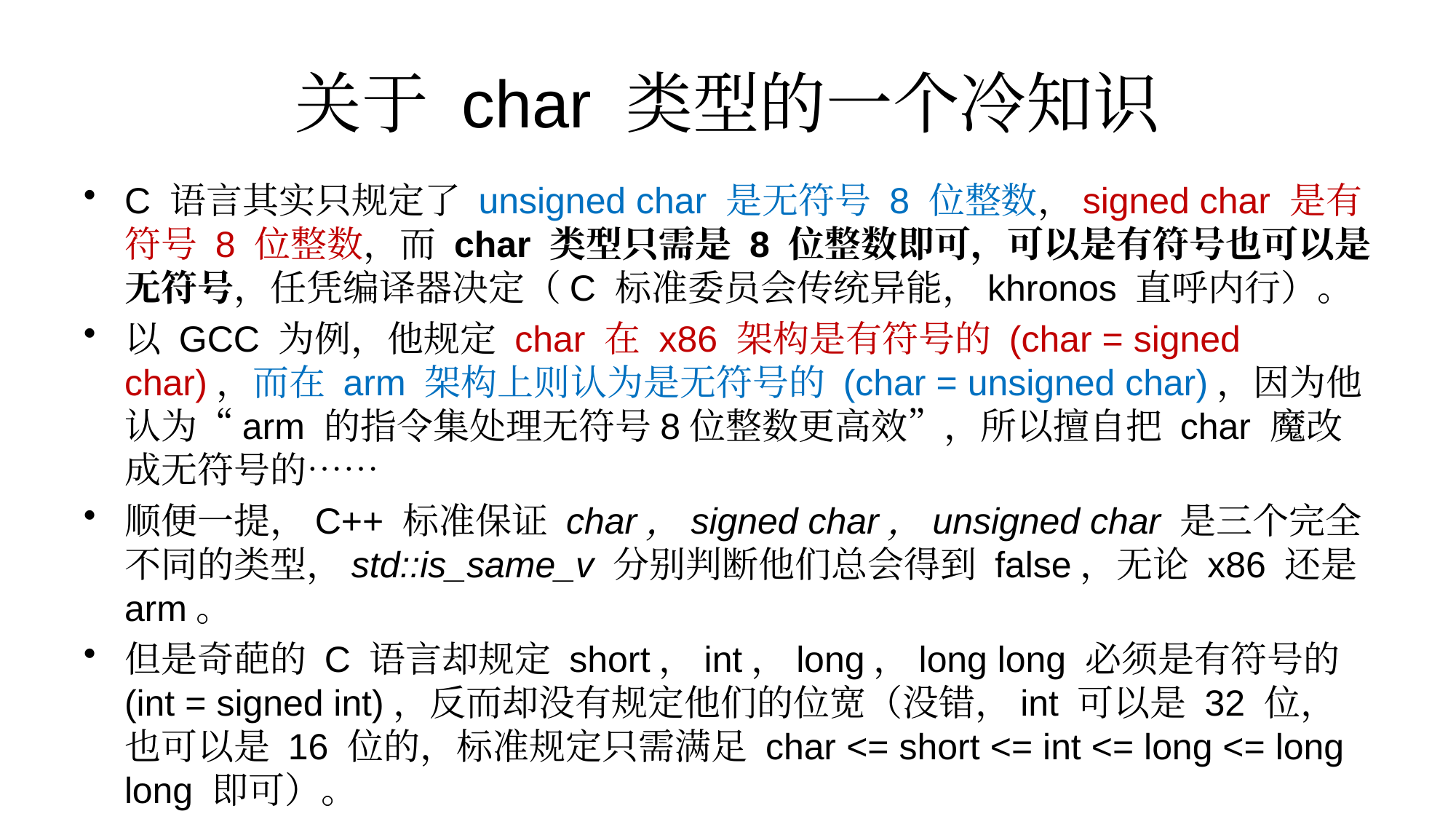

# 关于 char 类型的一个冷知识
C 语言其实只规定了 unsigned char 是无符号 8 位整数，signed char 是有符号 8 位整数，而 char 类型只需是 8 位整数即可，可以是有符号也可以是无符号，任凭编译器决定（C 标准委员会传统异能，khronos 直呼内行）。
以 GCC 为例，他规定 char 在 x86 架构是有符号的 (char = signed char)，而在 arm 架构上则认为是无符号的 (char = unsigned char)，因为他认为“arm 的指令集处理无符号8位整数更高效”，所以擅自把 char 魔改成无符号的……
顺便一提，C++ 标准保证 char，signed char，unsigned char 是三个完全不同的类型，std::is_same_v 分别判断他们总会得到 false，无论 x86 还是 arm。
但是奇葩的 C 语言却规定 short，int，long，long long 必须是有符号的 (int = signed int)，反而却没有规定他们的位宽（没错，int 可以是 32 位，也可以是 16 位的，标准规定只需满足 char <= short <= int <= long <= long long 即可）。